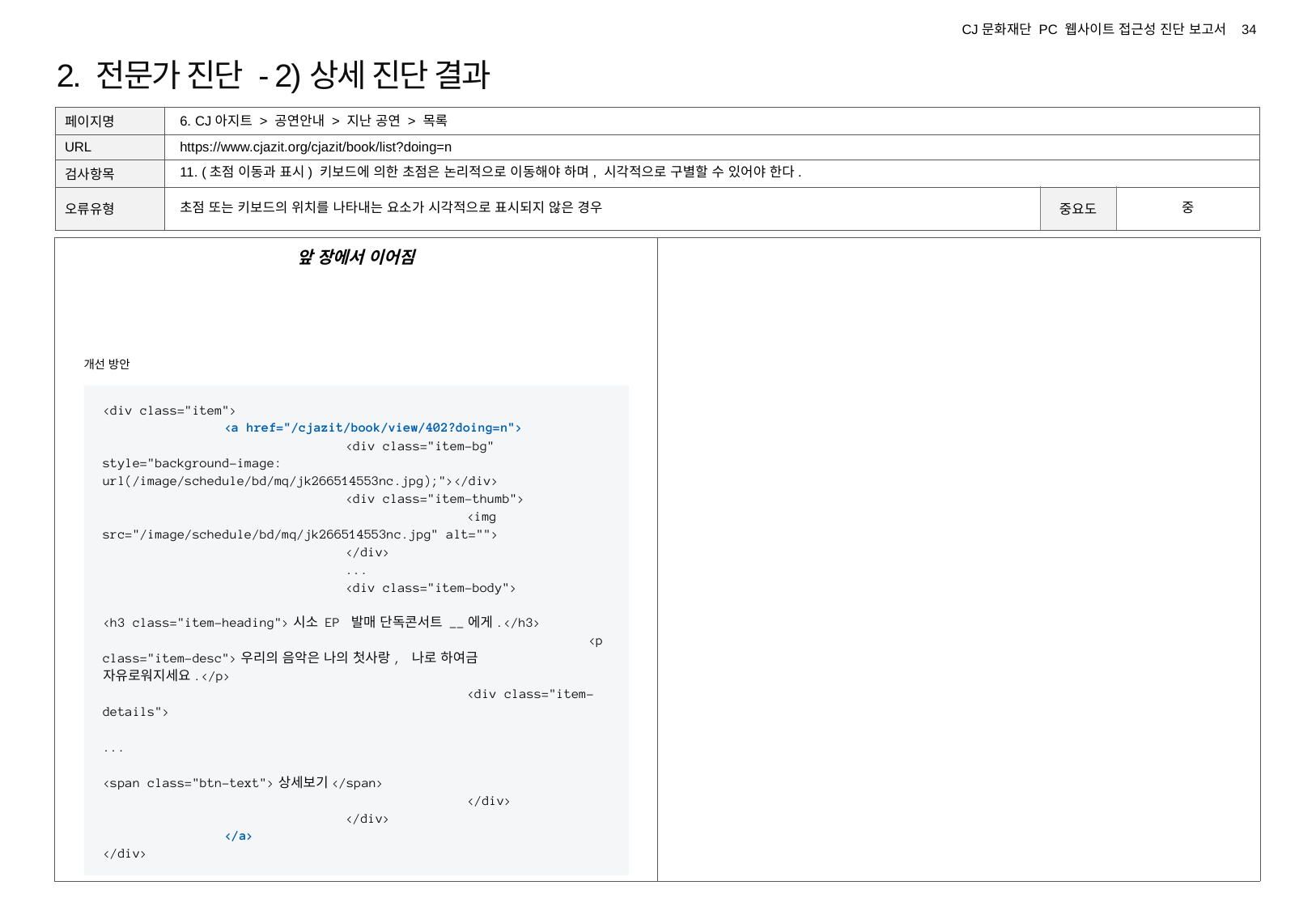

# 2. 전문가 진단 - 2)상세 진단 결과
6. CJ아지트 > 공연안내 > 지난 공연 > 목록
https://www.cjazit.org/cjazit/book/list?doing=n
11. (초점 이동과 표시) 키보드에 의한 초점은 논리적으로 이동해야 하며, 시각적으로 구별할 수 있어야 한다.
초점 또는 키보드의 위치를 나타내는 요소가 시각적으로 표시되지 않은 경우
중
앞 장에서 이어짐
개선 방안
<div class="item">
	<a href="/cjazit/book/view/402?doing=n">
		<div class="item-bg" style="background-image: url(/image/schedule/bd/mq/jk266514553nc.jpg);"></div>
		<div class="item-thumb">
			<img src="/image/schedule/bd/mq/jk266514553nc.jpg" alt="">
		</div>
		...
		<div class="item-body">
				<h3 class="item-heading">시소 EP 발매 단독콘서트 __에게.</h3>
				<p class="item-desc">우리의 음악은 나의 첫사랑, 나로 하여금 자유로워지세요.</p>
			<div class="item-details">
				...
				<span class="btn-text">상세보기</span>
			</div>
		</div>
	</a>
</div>